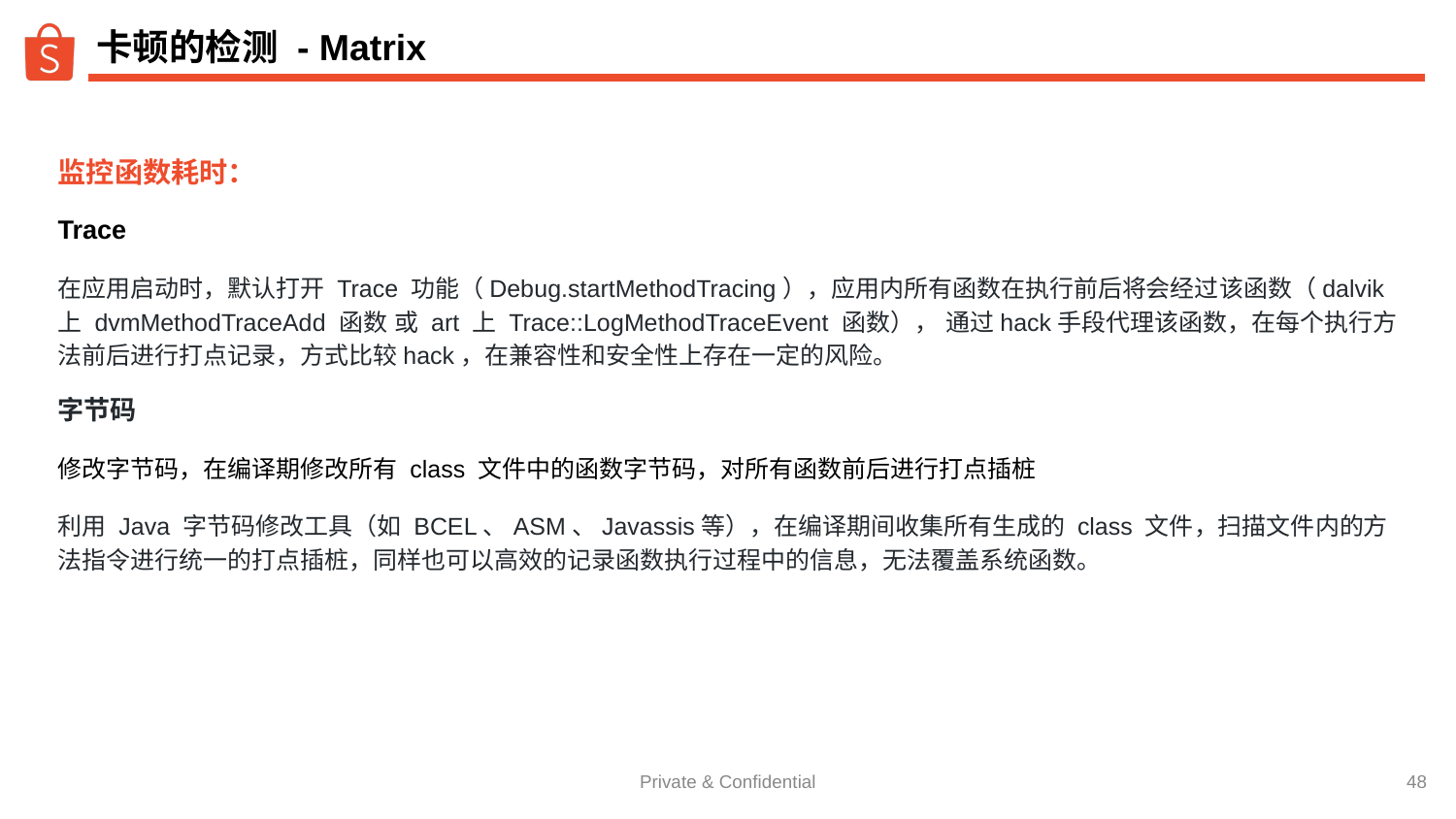

# 卡顿的检测 - Matrix
监控函数耗时：
Trace
在应用启动时，默认打开 Trace 功能（Debug.startMethodTracing），应用内所有函数在执行前后将会经过该函数（dalvik 上 dvmMethodTraceAdd 函数 或 art 上 Trace::LogMethodTraceEvent 函数）， 通过hack手段代理该函数，在每个执行方法前后进行打点记录，方式比较hack，在兼容性和安全性上存在一定的风险。
字节码
修改字节码，在编译期修改所有 class 文件中的函数字节码，对所有函数前后进行打点插桩
利用 Java 字节码修改工具（如 BCEL、ASM、Javassis等），在编译期间收集所有生成的 class 文件，扫描文件内的方法指令进行统一的打点插桩，同样也可以高效的记录函数执行过程中的信息，无法覆盖系统函数。

48